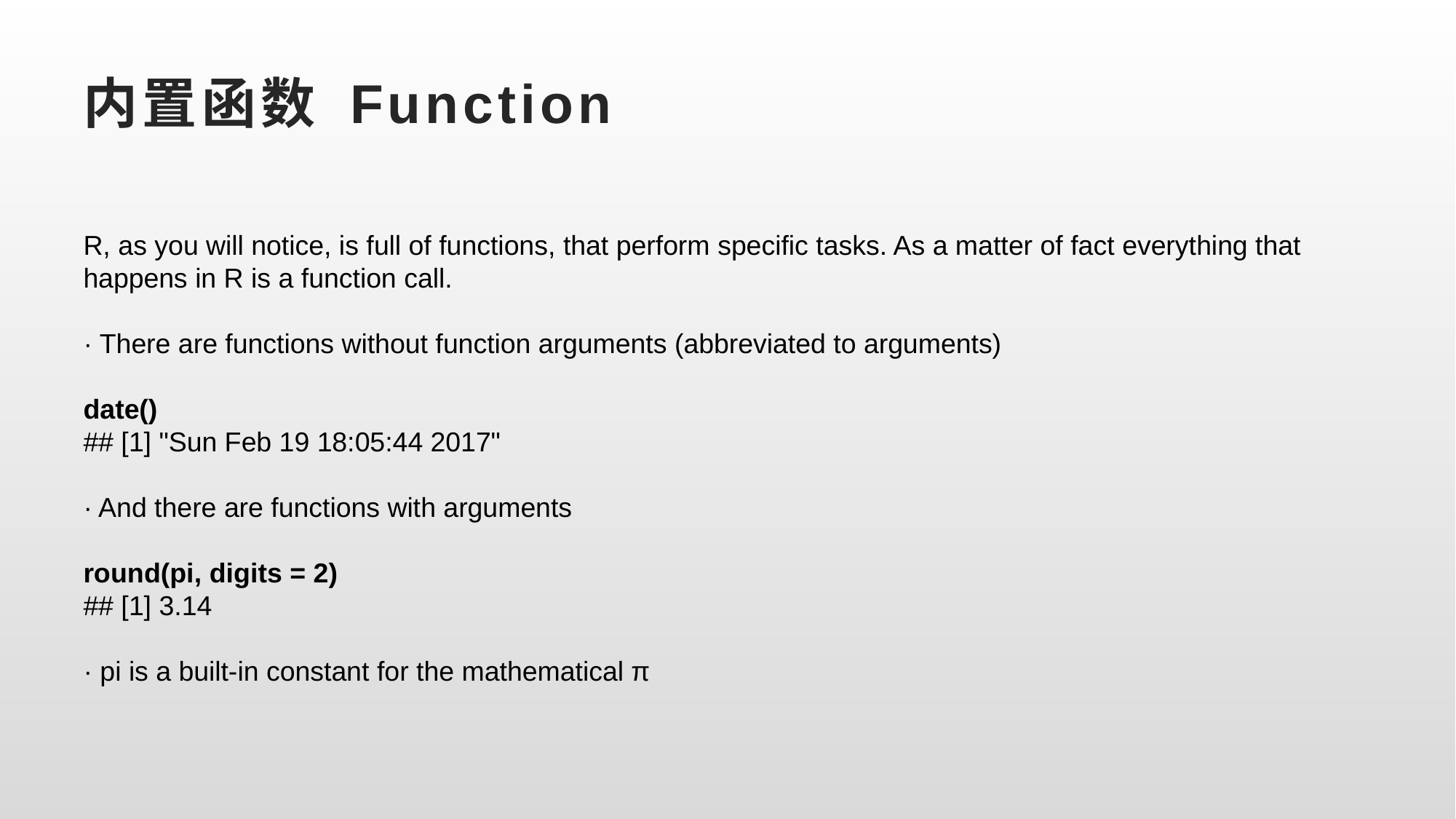

# 内置函数 Function
R, as you will notice, is full of functions, that perform specific tasks. As a matter of fact everything that
happens in R is a function call.

· There are functions without function arguments (abbreviated to arguments)

date()
## [1] "Sun Feb 19 18:05:44 2017"

· And there are functions with arguments

round(pi, digits = 2)
## [1] 3.14

· pi is a built-in constant for the mathematical π